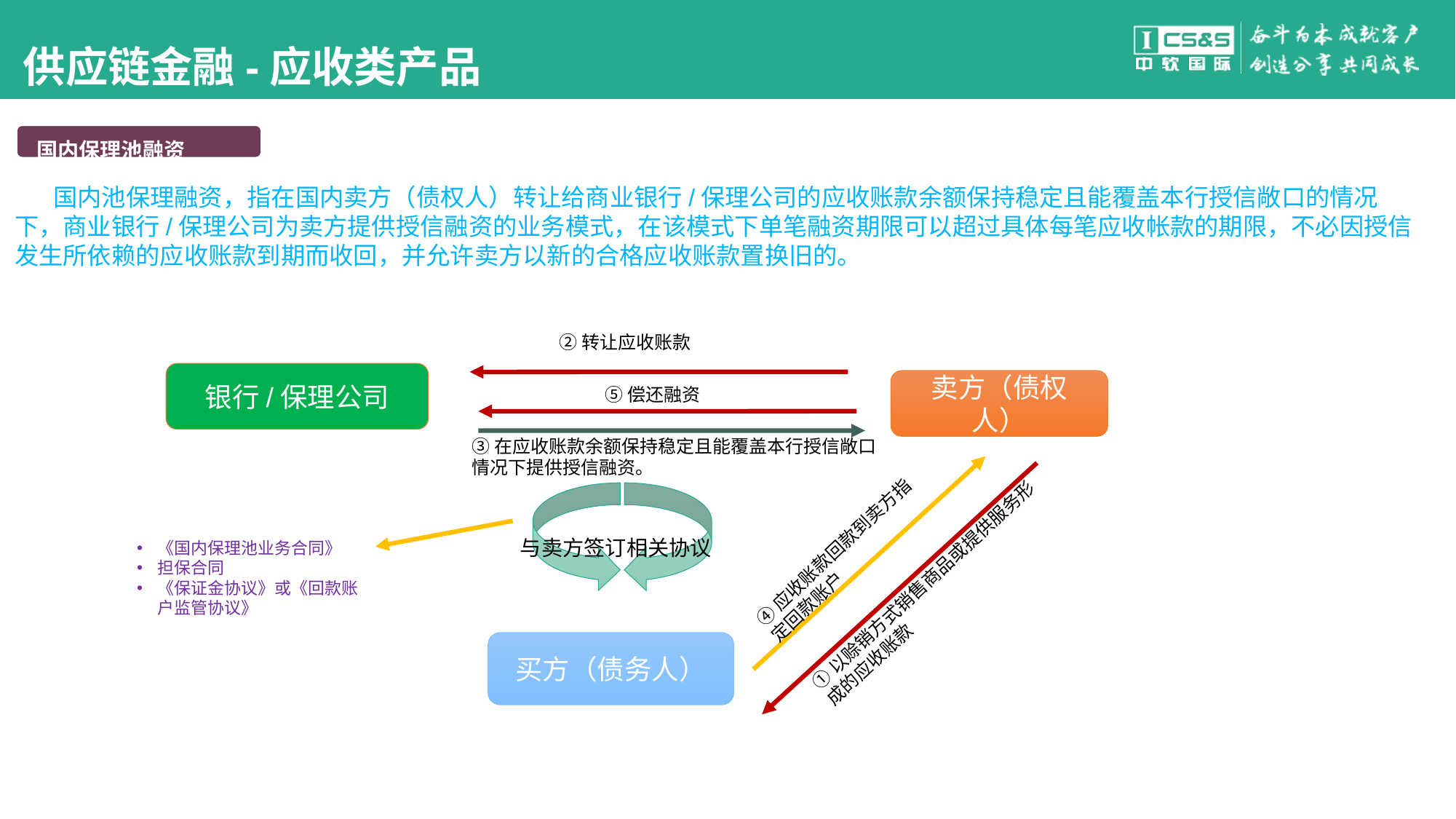

#
供应链金融-应收类产品
国内保理池融资

      国内池保理融资，指在国内卖方（债权人）转让给商业银行/保理公司的应收账款余额保持稳定且能覆盖本行授信敞口的情况下，商业银行/保理公司为卖方提供授信融资的业务模式，在该模式下单笔融资期限可以超过具体每笔应收帐款的期限，不必因授信发生所依赖的应收账款到期而收回，并允许卖方以新的合格应收账款置换旧的。
②转让应收账款
银行/保理公司
⑤偿还融资
卖方（债权人）

③在应收账款余额保持稳定且能覆盖本行授信敞口情况下提供授信融资。

与卖方签订相关协议

《国内保理池业务合同》
担保合同
《保证金协议》或《回款账户监管协议》

④应收账款回款到卖方指定回款账户
①以赊销方式销售商品或提供服务形成的应收账款
买方（债务人）